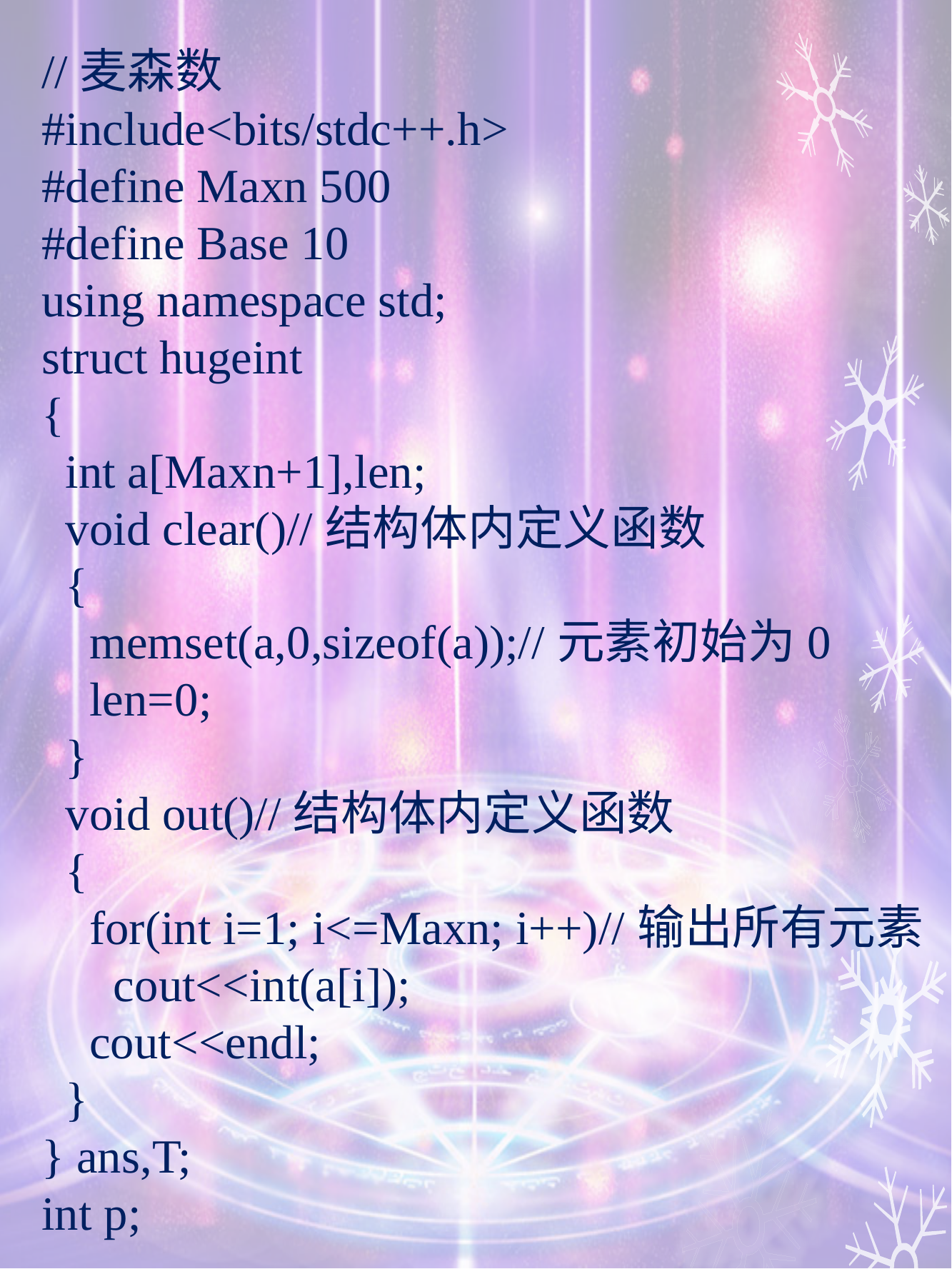

//麦森数
#include<bits/stdc++.h>
#define Maxn 500
#define Base 10
using namespace std;
struct hugeint
{
  int a[Maxn+1],len;
  void clear()//结构体内定义函数
  {
    memset(a,0,sizeof(a));//元素初始为0
    len=0;
  }
  void out()//结构体内定义函数
  {
    for(int i=1; i<=Maxn; i++)//输出所有元素
      cout<<int(a[i]);
    cout<<endl;
  }
} ans,T;
int p;